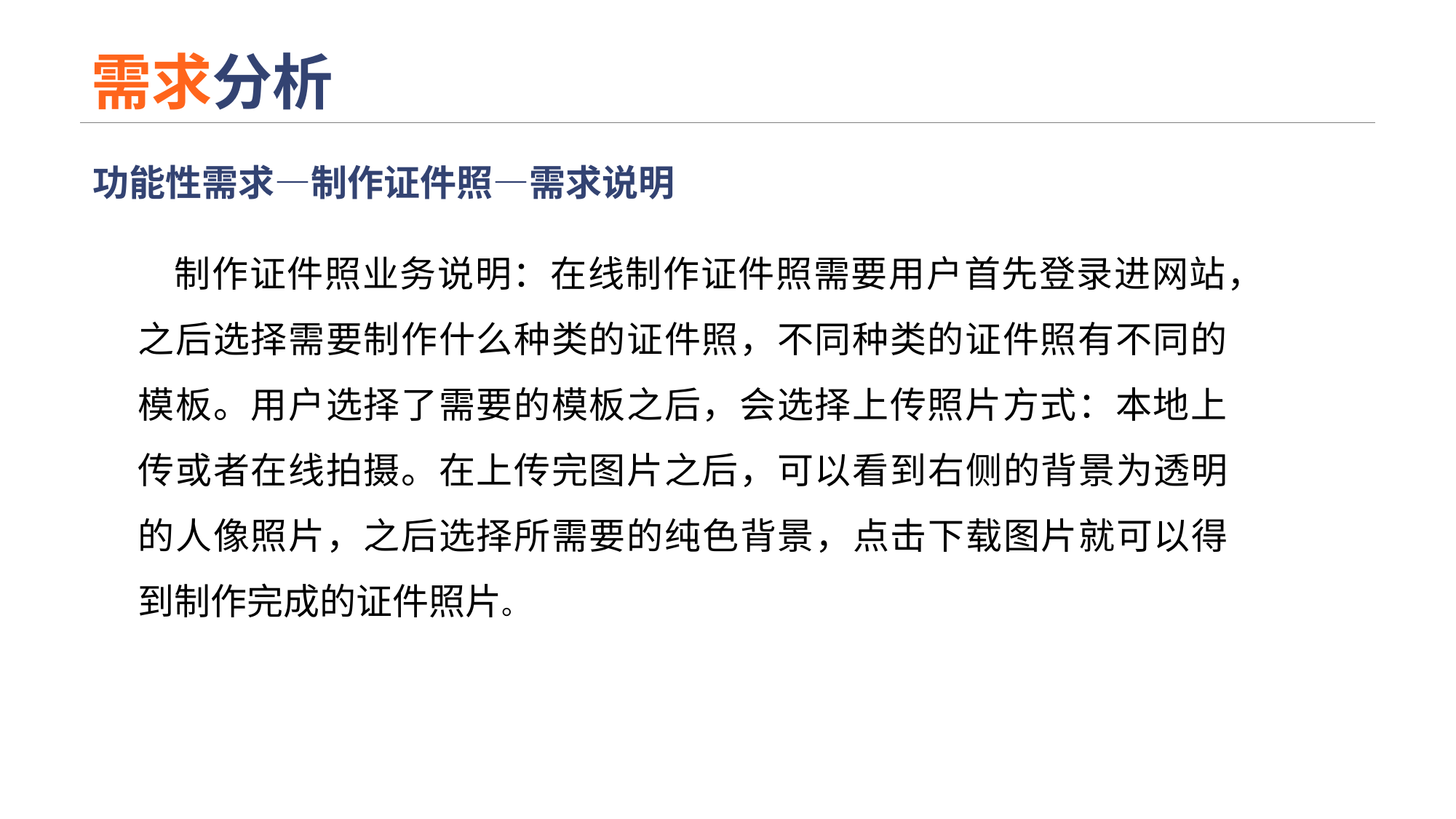

# 需求分析
功能性需求—制作证件照—需求说明
制作证件照业务说明：在线制作证件照需要用户首先登录进网站，之后选择需要制作什么种类的证件照，不同种类的证件照有不同的模板。用户选择了需要的模板之后，会选择上传照片方式：本地上传或者在线拍摄。在上传完图片之后，可以看到右侧的背景为透明的人像照片，之后选择所需要的纯色背景，点击下载图片就可以得到制作完成的证件照片。